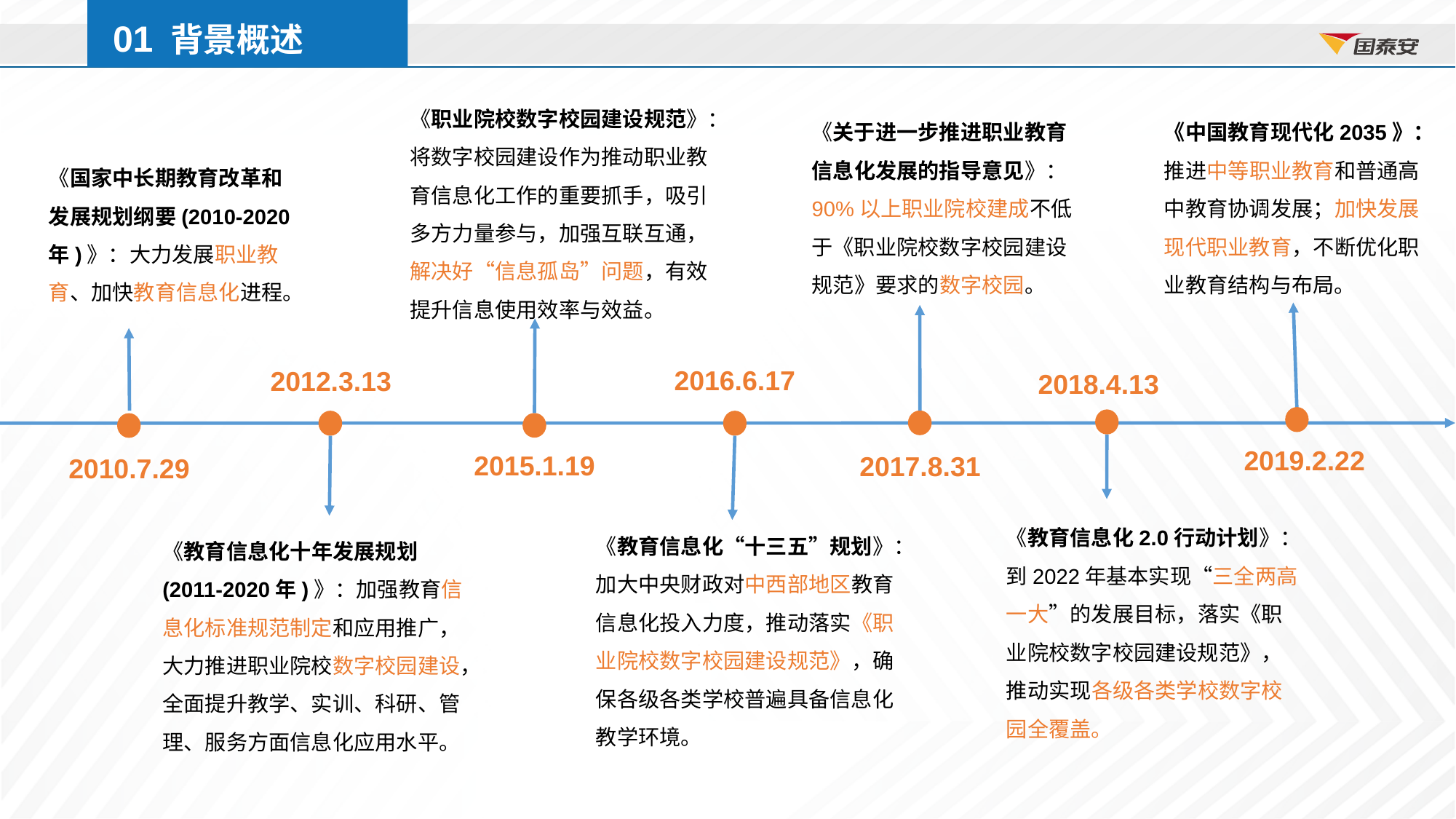

01 背景概述
《职业院校数字校园建设规范》：将数字校园建设作为推动职业教育信息化工作的重要抓手，吸引多方力量参与，加强互联互通，解决好“信息孤岛”问题，有效提升信息使用效率与效益。
《中国教育现代化2035》：推进中等职业教育和普通高中教育协调发展；加快发展现代职业教育，不断优化职业教育结构与布局。
《关于进一步推进职业教育信息化发展的指导意见》：90%以上职业院校建成不低于《职业院校数字校园建设规范》要求的数字校园。
《国家中长期教育改革和发展规划纲要(2010-2020年)》：大力发展职业教育、加快教育信息化进程。
2016.6.17
2012.3.13
2018.4.13

2019.2.22
2015.1.19
2017.8.31
2010.7.29
《教育信息化2.0行动计划》：到2022年基本实现“三全两高一大”的发展目标，落实《职业院校数字校园建设规范》，推动实现各级各类学校数字校园全覆盖。
《教育信息化“十三五”规划》：加大中央财政对中西部地区教育信息化投入力度，推动落实《职业院校数字校园建设规范》，确保各级各类学校普遍具备信息化教学环境。
《教育信息化十年发展规划(2011-2020年)》：加强教育信息化标准规范制定和应用推广，大力推进职业院校数字校园建设，全面提升教学、实训、科研、管理、服务方面信息化应用水平。